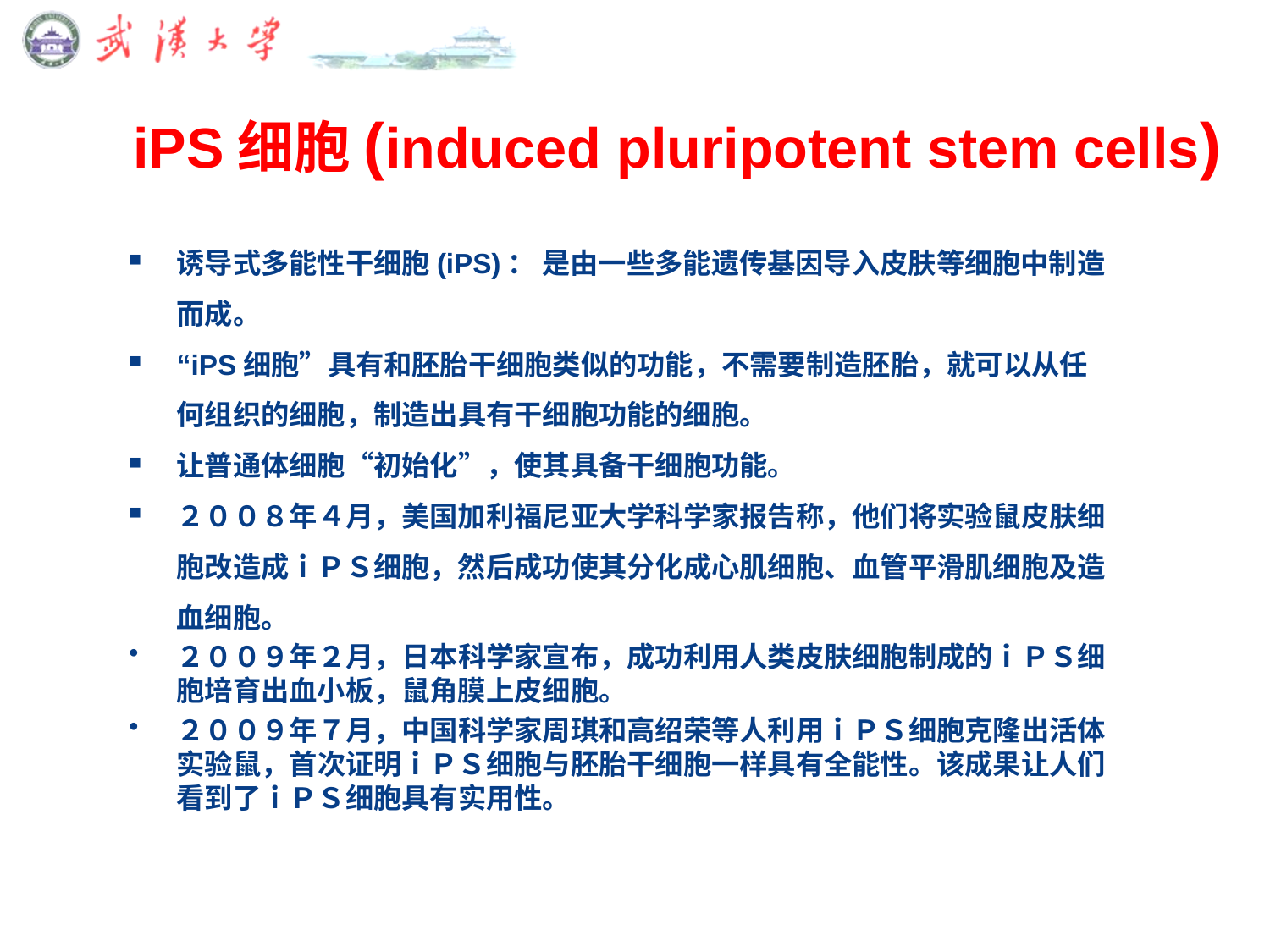

# iPS细胞(induced pluripotent stem cells)

诱导式多能性干细胞(iPS)： 是由一些多能遗传基因导入皮肤等细胞中制造而成。
“iPS细胞”具有和胚胎干细胞类似的功能，不需要制造胚胎，就可以从任何组织的细胞，制造出具有干细胞功能的细胞。
让普通体细胞“初始化”，使其具备干细胞功能。
２００８年４月，美国加利福尼亚大学科学家报告称，他们将实验鼠皮肤细胞改造成ｉＰＳ细胞，然后成功使其分化成心肌细胞、血管平滑肌细胞及造血细胞。
２００９年２月，日本科学家宣布，成功利用人类皮肤细胞制成的ｉＰＳ细胞培育出血小板，鼠角膜上皮细胞。
２００９年７月，中国科学家周琪和高绍荣等人利用ｉＰＳ细胞克隆出活体实验鼠，首次证明ｉＰＳ细胞与胚胎干细胞一样具有全能性。该成果让人们看到了ｉＰＳ细胞具有实用性。